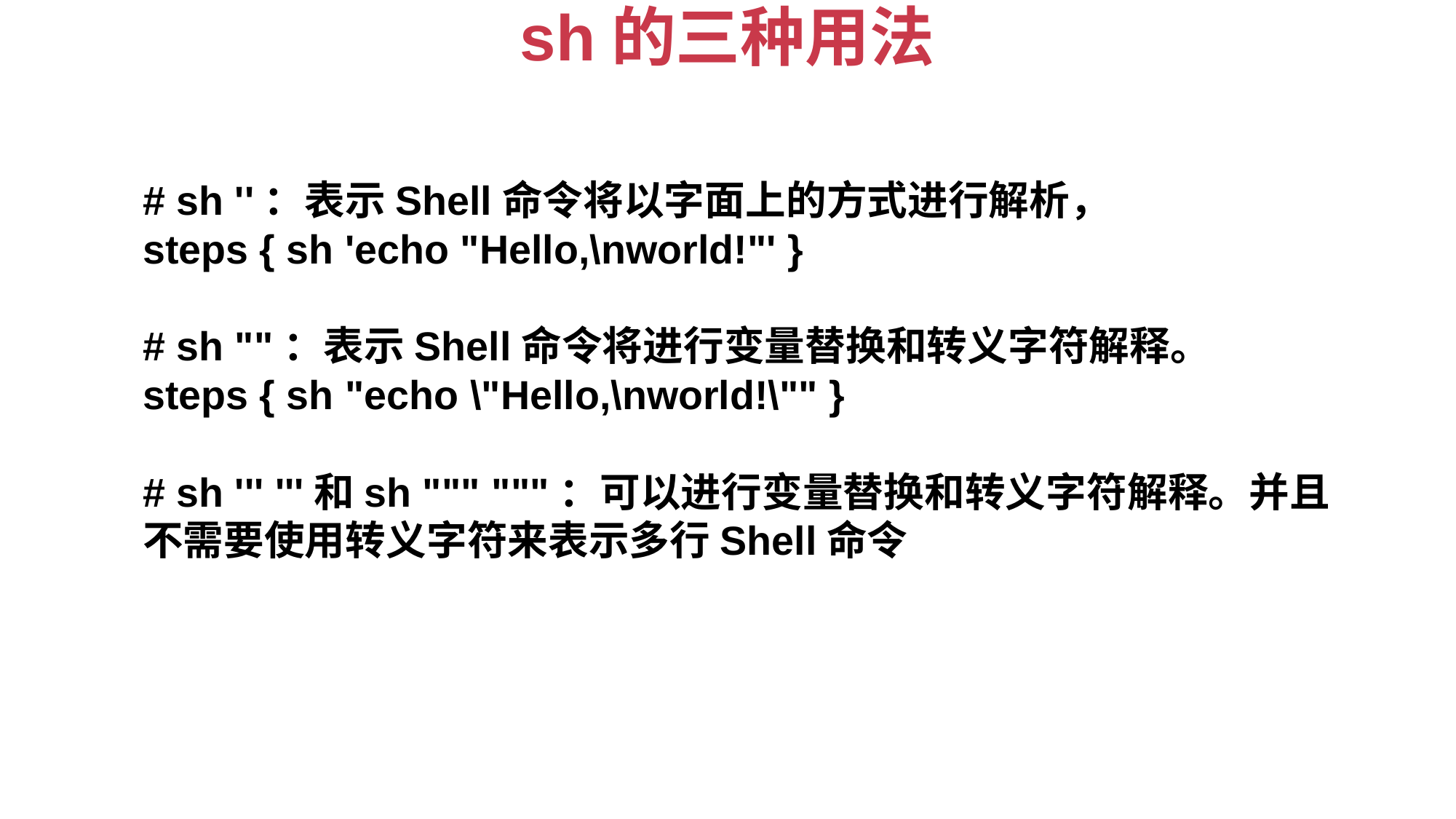

# sh的三种用法
# sh ''：表示Shell命令将以字面上的方式进行解析，
steps { sh 'echo "Hello,\nworld!"' }

# sh ""：表示Shell命令将进行变量替换和转义字符解释。
steps { sh "echo \"Hello,\nworld!\"" }

# sh ''' '''和sh """ """：可以进行变量替换和转义字符解释。并且不需要使用转义字符来表示多行Shell命令